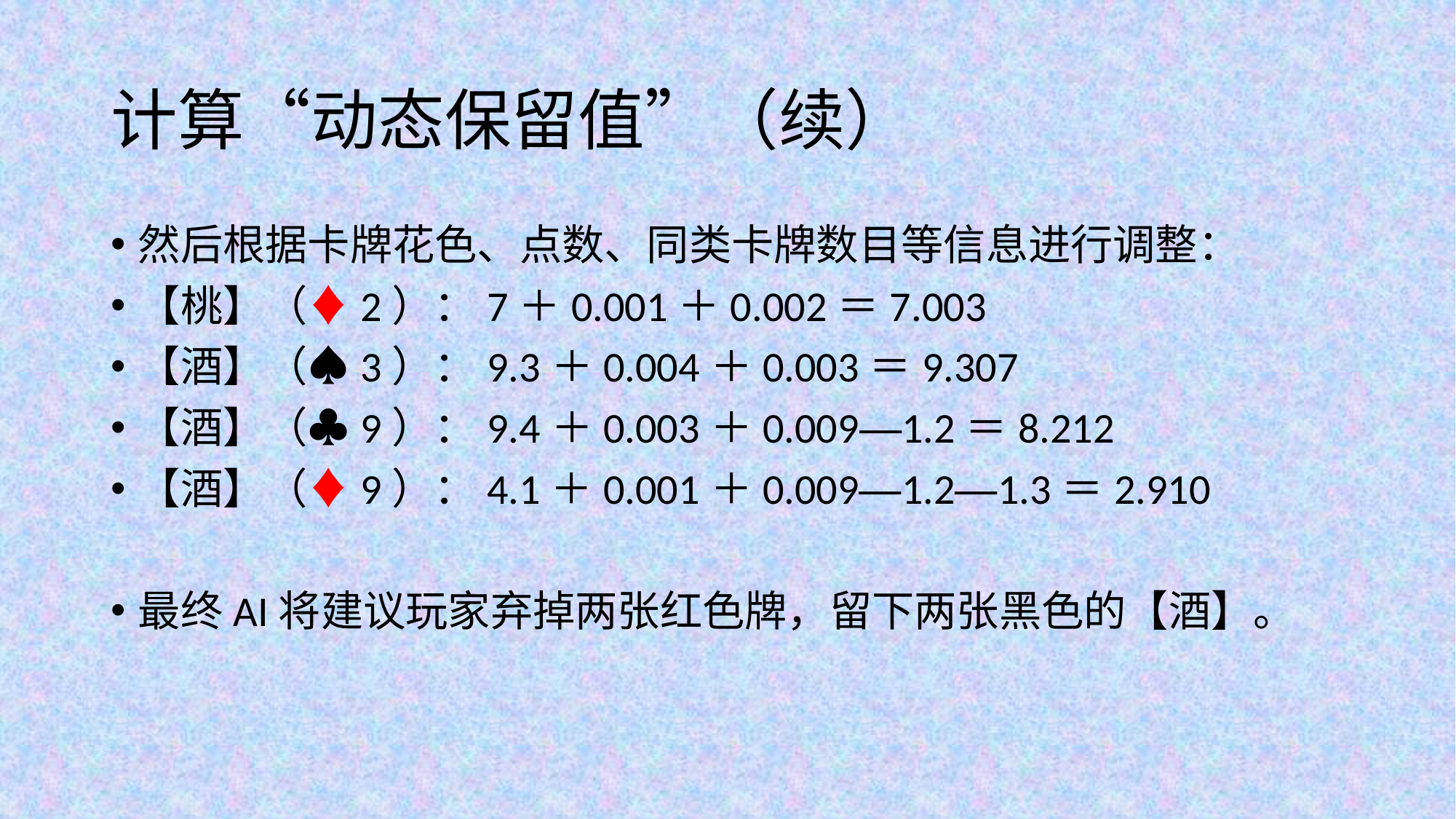

# 计算“动态保留值”（续）
然后根据卡牌花色、点数、同类卡牌数目等信息进行调整：
【桃】（♦2）：7＋0.001＋0.002＝7.003
【酒】（♠3）：9.3＋0.004＋0.003＝9.307
【酒】（♣9）：9.4＋0.003＋0.009―1.2＝8.212
【酒】（♦9）：4.1＋0.001＋0.009―1.2―1.3＝2.910

最终AI将建议玩家弃掉两张红色牌，留下两张黑色的【酒】。